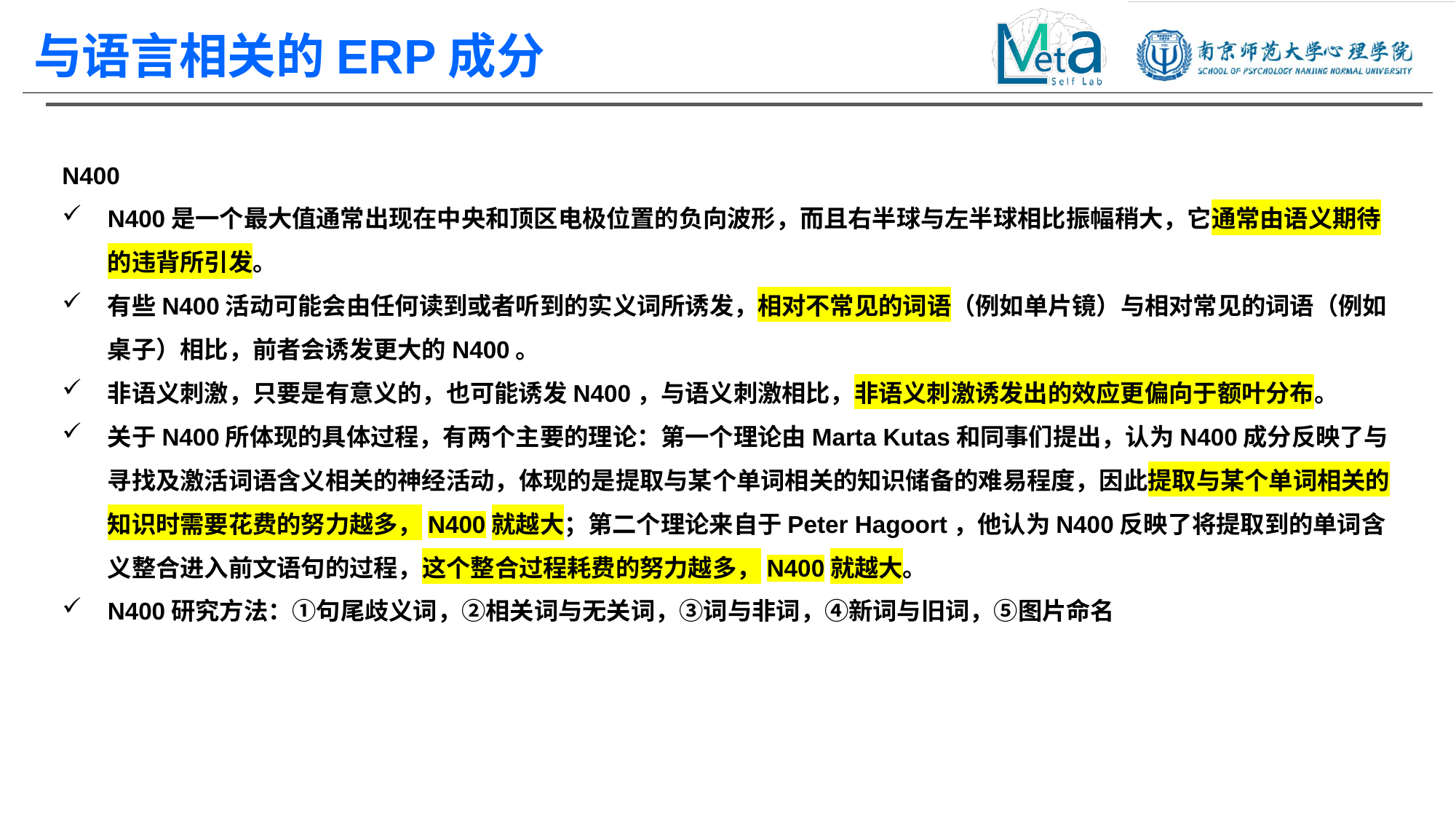

与语言相关的ERP成分
N400
N400是一个最大值通常出现在中央和顶区电极位置的负向波形，而且右半球与左半球相比振幅稍大，它通常由语义期待的违背所引发。
有些N400活动可能会由任何读到或者听到的实义词所诱发，相对不常见的词语（例如单片镜）与相对常见的词语（例如桌子）相比，前者会诱发更大的N400。
非语义刺激，只要是有意义的，也可能诱发N400，与语义刺激相比，非语义刺激诱发出的效应更偏向于额叶分布。
关于N400所体现的具体过程，有两个主要的理论：第一个理论由Marta Kutas和同事们提出，认为N400成分反映了与寻找及激活词语含义相关的神经活动，体现的是提取与某个单词相关的知识储备的难易程度，因此提取与某个单词相关的知识时需要花费的努力越多，N400就越大；第二个理论来自于Peter Hagoort，他认为N400反映了将提取到的单词含义整合进入前文语句的过程，这个整合过程耗费的努力越多，N400就越大。
N400研究方法：①句尾歧义词，②相关词与无关词，③词与非词，④新词与旧词，⑤图片命名